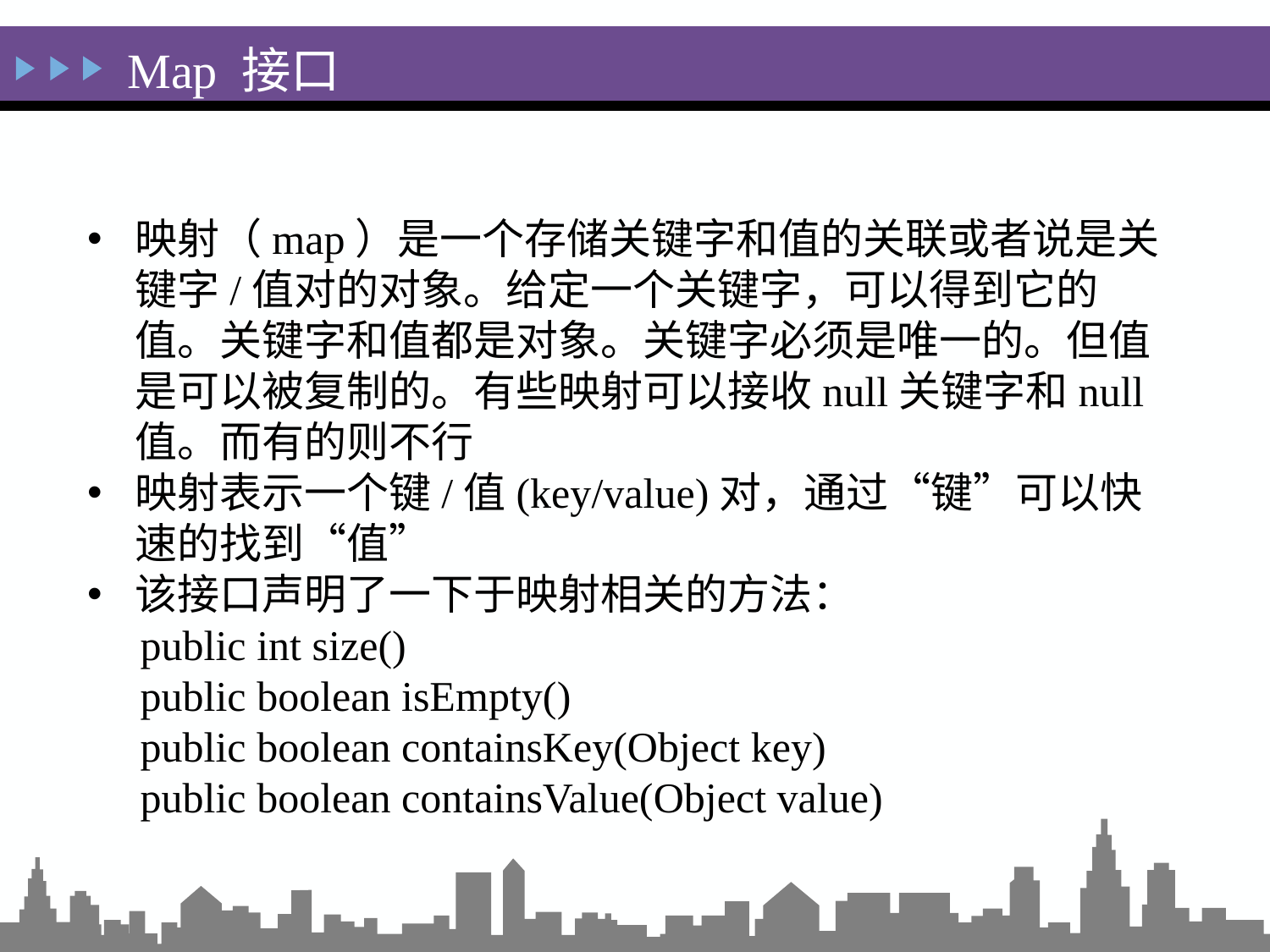

Map 接口
映射（map）是一个存储关键字和值的关联或者说是关键字/值对的对象。给定一个关键字，可以得到它的值。关键字和值都是对象。关键字必须是唯一的。但值是可以被复制的。有些映射可以接收null关键字和null值。而有的则不行
映射表示一个键/值(key/value)对，通过“键”可以快速的找到“值”
该接口声明了一下于映射相关的方法：
     public int size()
     public boolean isEmpty()
     public boolean containsKey(Object key)
     public boolean containsValue(Object value)